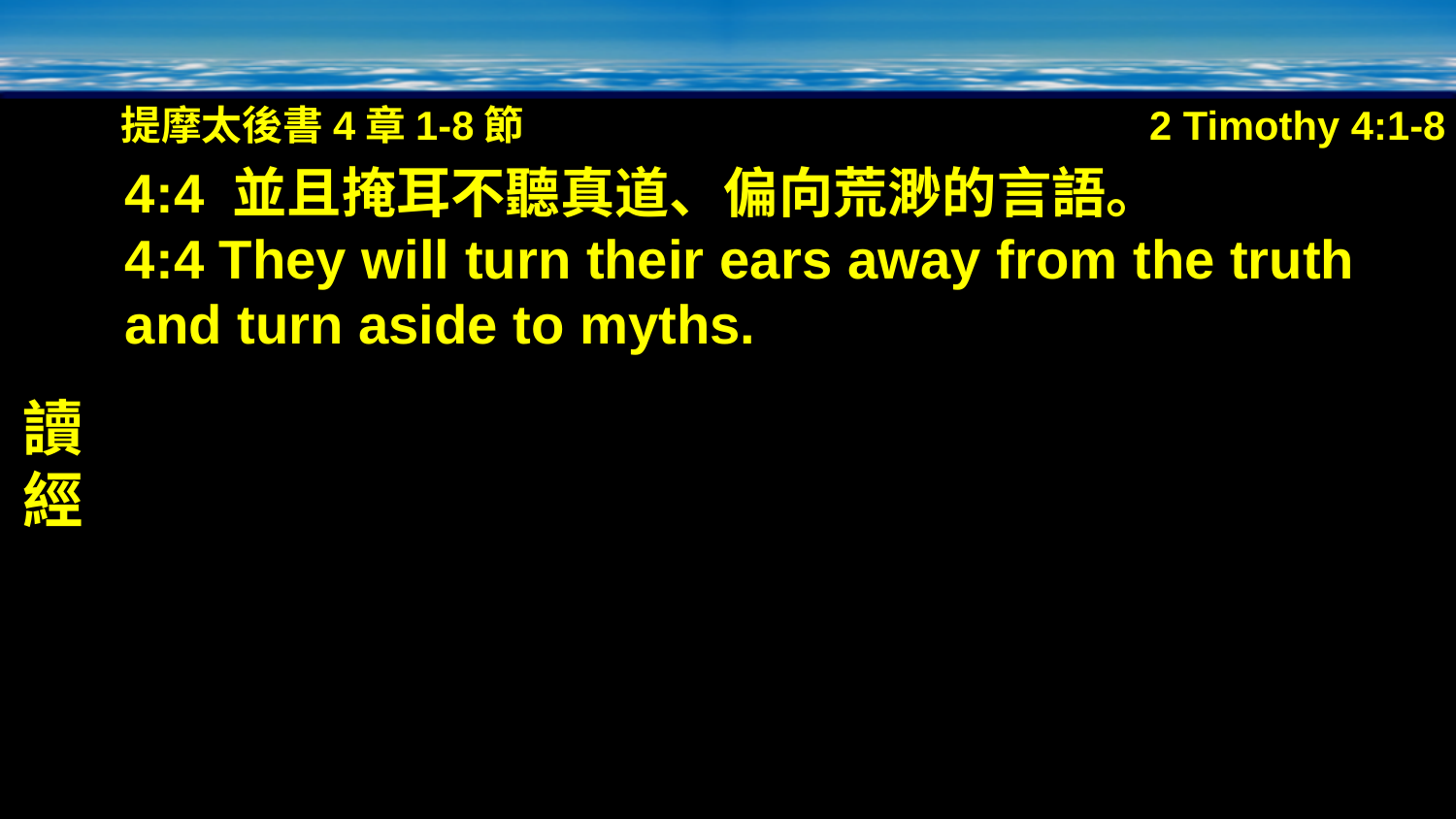

提摩太後書4章1-8節
2 Timothy 4:1-8
讀經
4:4 並且掩耳不聽真道、偏向荒渺的言語。
4:4 They will turn their ears away from the truth and turn aside to myths.